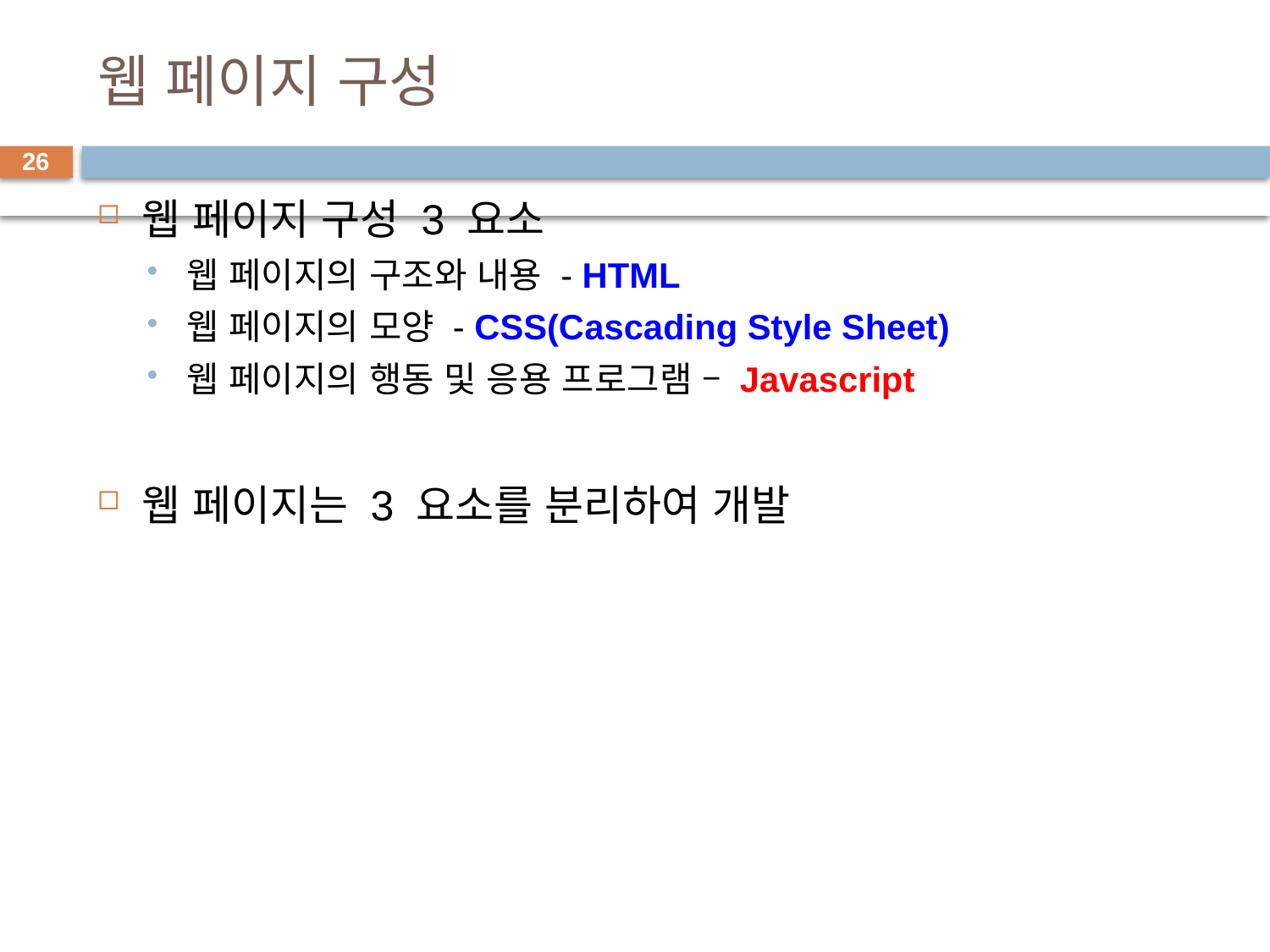

# 웹 페이지 구성
26
웹 페이지 구성 3 요소
웹 페이지의 구조와 내용 - HTML
웹 페이지의 모양 - CSS(Cascading Style Sheet)
웹 페이지의 행동 및 응용 프로그램 – Javascript

웹 페이지는 3 요소를 분리하여 개발